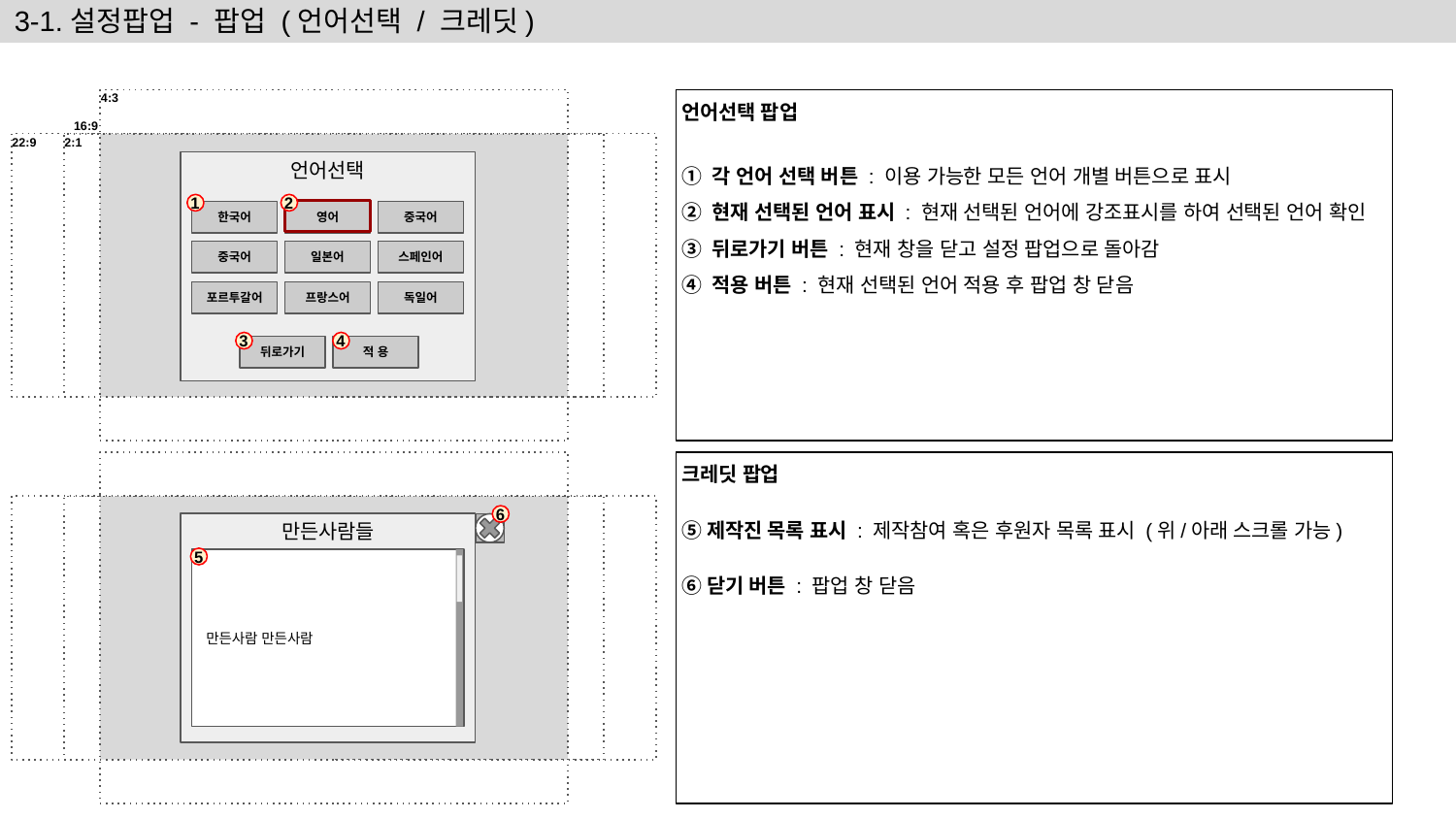

# 3-1.설정팝업 - 팝업 (언어선택 / 크레딧)
언어선택 팝업

① 각 언어 선택 버튼 : 이용 가능한 모든 언어 개별 버튼으로 표시
② 현재 선택된 언어 표시 : 현재 선택된 언어에 강조표시를 하여 선택된 언어 확인
③ 뒤로가기 버튼 : 현재 창을 닫고 설정 팝업으로 돌아감
④ 적용 버튼 : 현재 선택된 언어 적용 후 팝업 창 닫음

언어선택
1

2

한국어
영어
중국어
중국어
일본어
스페인어
포르투갈어
프랑스어
독일어
3

4

뒤로가기
적 용
크레딧 팝업

⑤제작진 목록 표시 : 제작참여 혹은 후원자 목록 표시 (위/아래 스크롤 가능)

⑥닫기 버튼 : 팝업 창 닫음
6

만든사람들

5

만든사람 만든사람